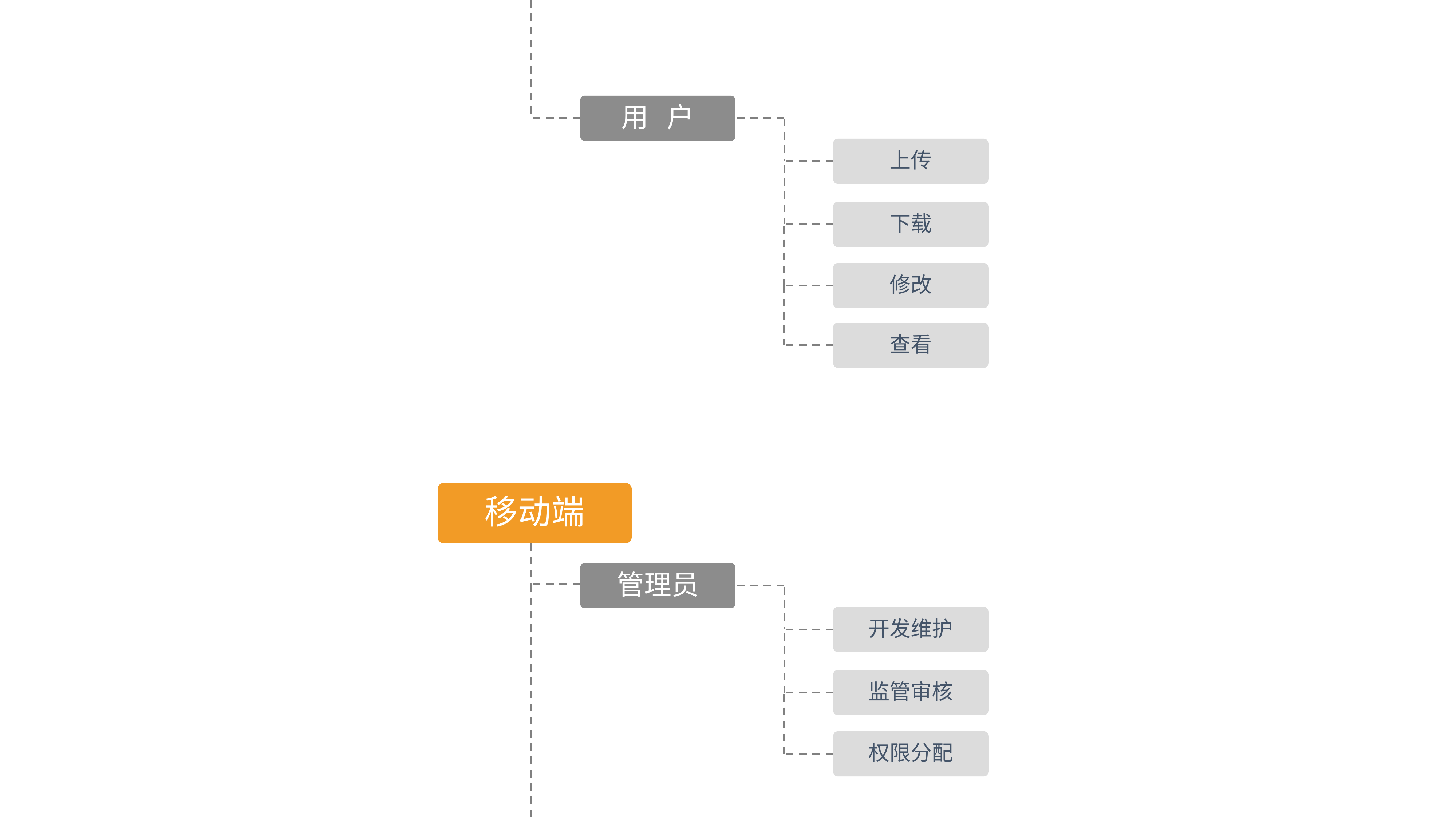

用   户
上传
下载
修改
查看
移动端
管理员
开发维护
监管审核
权限分配